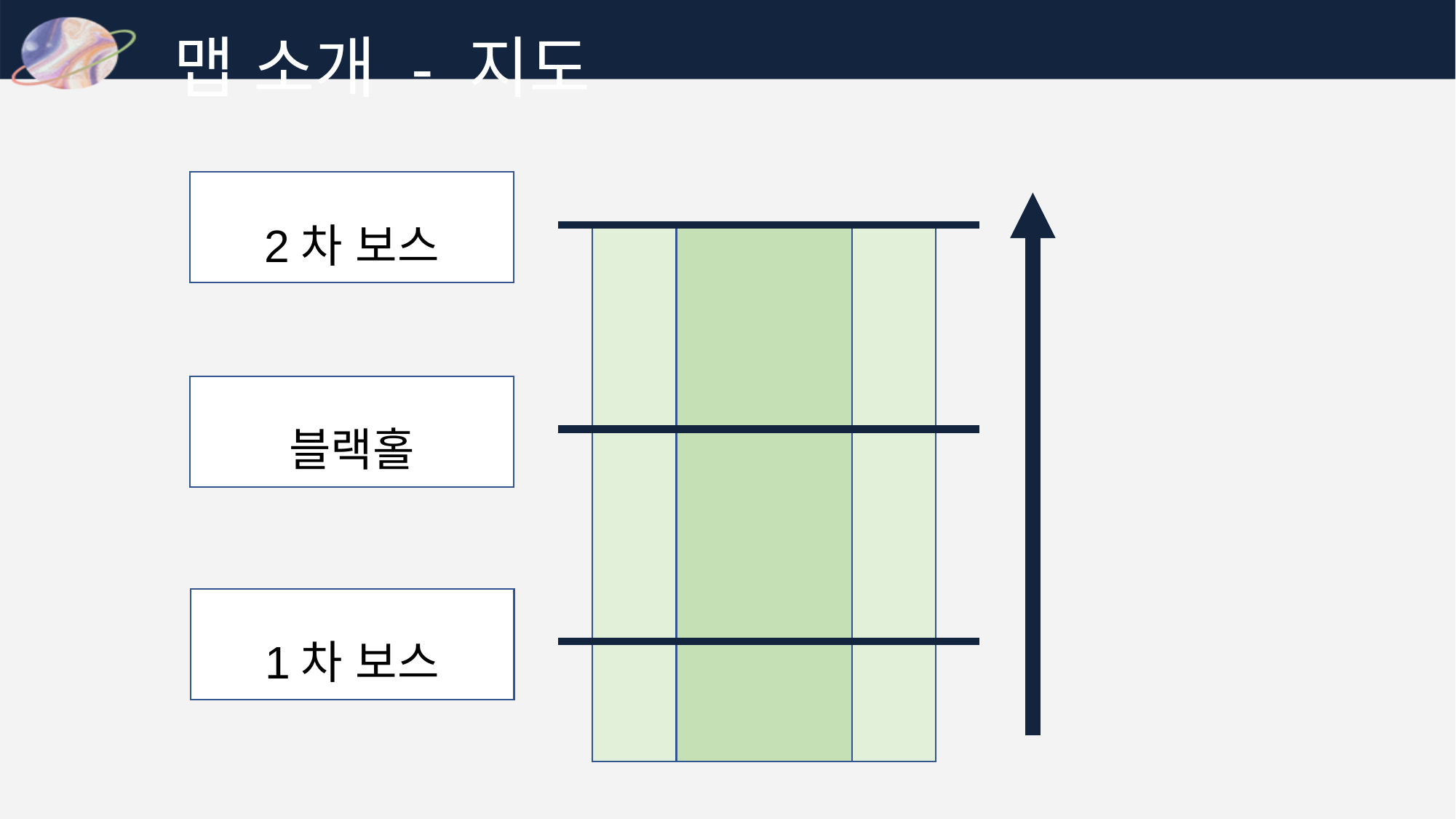

맵 소개 - 지도

2차 보스

블랙홀

1차 보스